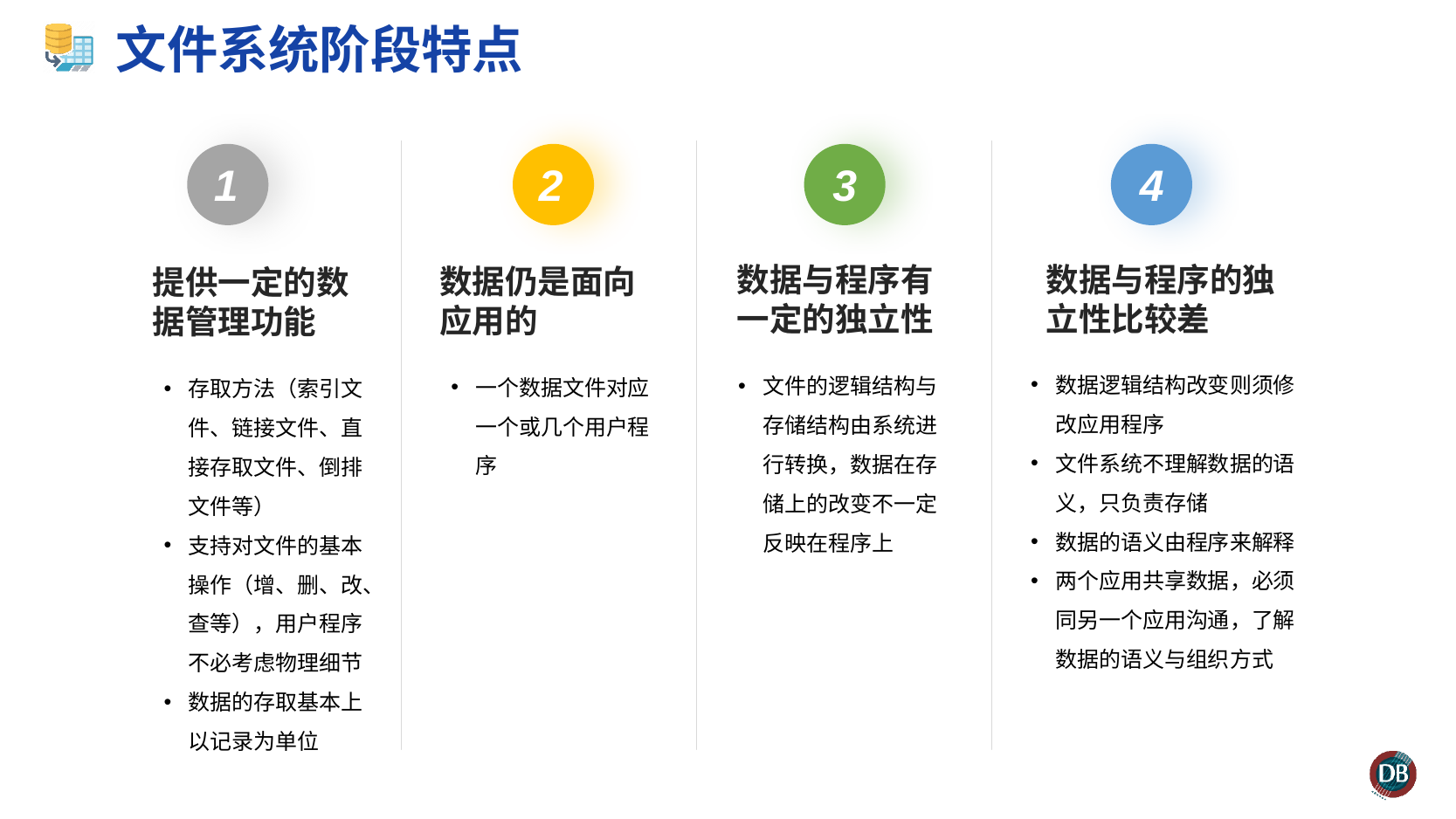

# 文件系统阶段特点

1
2
3
4
数据与程序有一定的独立性
数据与程序的独立性比较差
数据仍是面向应用的
提供一定的数据管理功能
数据逻辑结构改变则须修改应用程序
文件系统不理解数据的语义，只负责存储
数据的语义由程序来解释
两个应用共享数据，必须同另一个应用沟通，了解数据的语义与组织方式
文件的逻辑结构与存储结构由系统进行转换，数据在存储上的改变不一定反映在程序上
一个数据文件对应一个或几个用户程序
存取方法（索引文件、链接文件、直接存取文件、倒排文件等）
支持对文件的基本操作（增、删、改、查等），用户程序不必考虑物理细节
数据的存取基本上以记录为单位